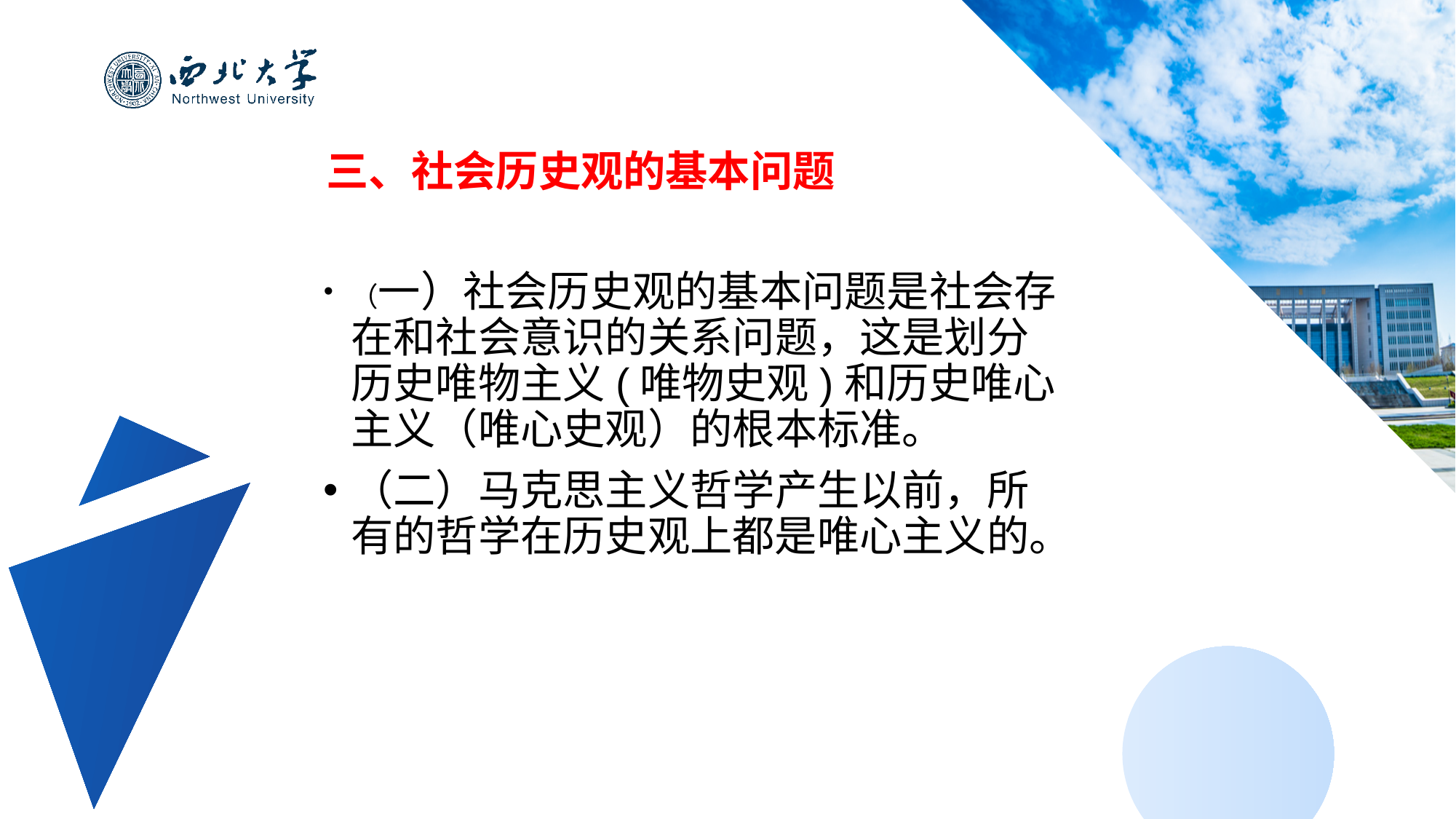

三、社会历史观的基本问题
（一）社会历史观的基本问题是社会存在和社会意识的关系问题，这是划分历史唯物主义(唯物史观)和历史唯心主义（唯心史观）的根本标准。
（二）马克思主义哲学产生以前，所有的哲学在历史观上都是唯心主义的。